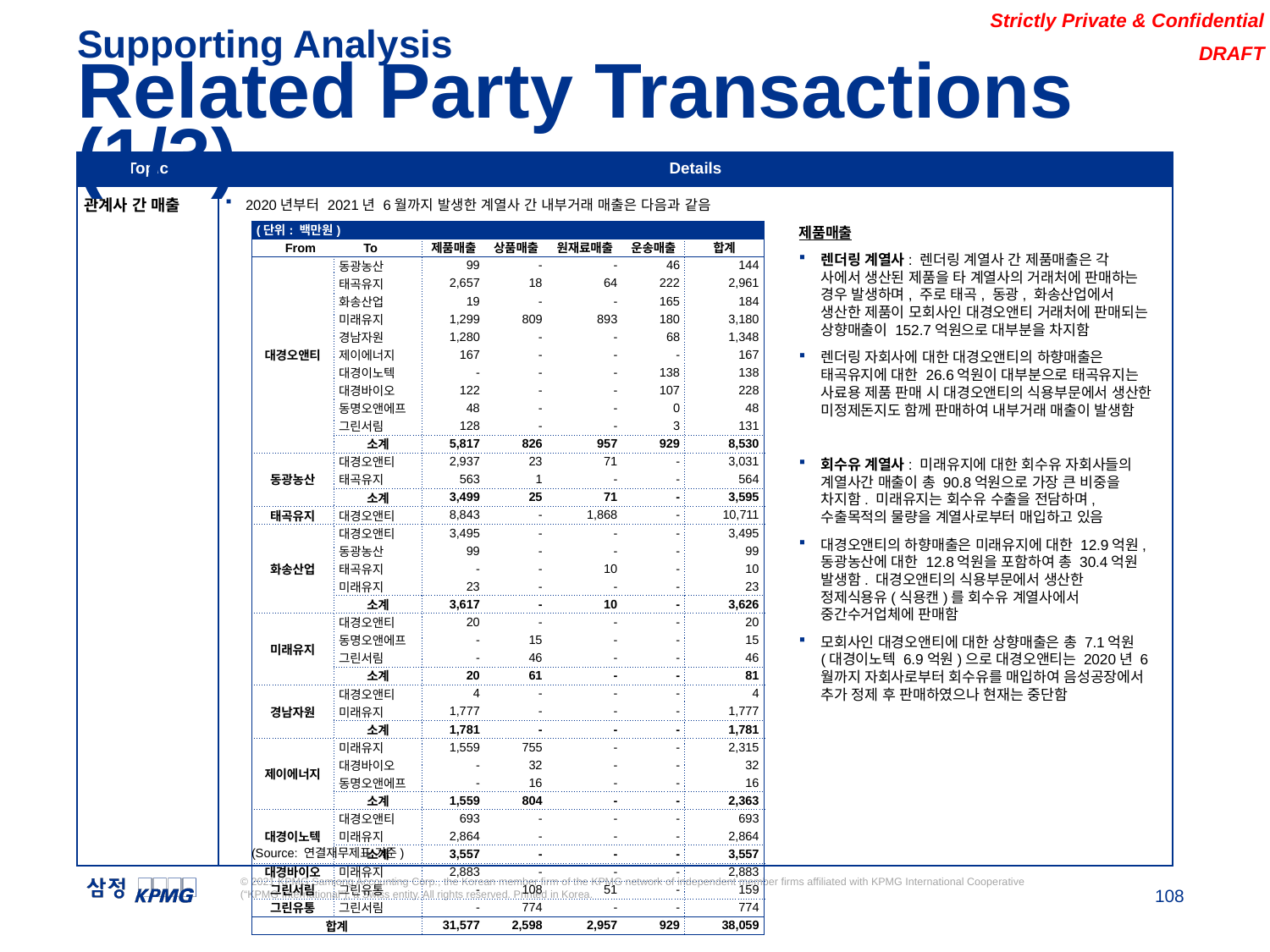

Supporting Analysis
Related Party Transactions (1/3)
| Topic | Details |
| --- | --- |
| 관계사 간 매출 | 2020년부터 2021년 6월까지 발생한 계열사 간 내부거래 매출은 다음과 같음 |
제품매출
렌더링 계열사: 렌더링 계열사 간 제품매출은 각 사에서 생산된 제품을 타 계열사의 거래처에 판매하는 경우 발생하며, 주로 태곡, 동광, 화송산업에서 생산한 제품이 모회사인 대경오앤티 거래처에 판매되는 상향매출이 152.7억원으로 대부분을 차지함
렌더링 자회사에 대한 대경오앤티의 하향매출은 태곡유지에 대한 26.6억원이 대부분으로 태곡유지는 사료용 제품 판매 시 대경오앤티의 식용부문에서 생산한 미정제돈지도 함께 판매하여 내부거래 매출이 발생함

회수유 계열사: 미래유지에 대한 회수유 자회사들의 계열사간 매출이 총 90.8억원으로 가장 큰 비중을 차지함. 미래유지는 회수유 수출을 전담하며, 수출목적의 물량을 계열사로부터 매입하고 있음
대경오앤티의 하향매출은 미래유지에 대한 12.9억원, 동광농산에 대한 12.8억원을 포함하여 총 30.4억원 발생함. 대경오앤티의 식용부문에서 생산한 정제식용유(식용캔)를 회수유 계열사에서 중간수거업체에 판매함
모회사인 대경오앤티에 대한 상향매출은 총 7.1억원(대경이노텍 6.9억원)으로 대경오앤티는 2020년 6월까지 자회사로부터 회수유를 매입하여 음성공장에서 추가 정제 후 판매하였으나 현재는 중단함
| (단위: 백만원) |  |  |  |  |  |  |
| --- | --- | --- | --- | --- | --- | --- |
| From | To | 제품매출 | 상품매출 | 원재료매출 | 운송매출 | 합계 |
| 대경오앤티 | 동광농산 | 99 | - | - | 46 | 144 |
|  | 태곡유지 | 2,657 | 18 | 64 | 222 | 2,961 |
|  | 화송산업 | 19 | - | - | 165 | 184 |
|  | 미래유지 | 1,299 | 809 | 893 | 180 | 3,180 |
|  | 경남자원 | 1,280 | - | - | 68 | 1,348 |
|  | 제이에너지 | 167 | - | - | - | 167 |
|  | 대경이노텍 | - | - | - | 138 | 138 |
|  | 대경바이오 | 122 | - | - | 107 | 228 |
|  | 동명오앤에프 | 48 | - | - | 0 | 48 |
|  | 그린서림 | 128 | - | - | 3 | 131 |
|  | 소계 | 5,817 | 826 | 957 | 929 | 8,530 |
| 동광농산 | 대경오앤티 | 2,937 | 23 | 71 | - | 3,031 |
|  | 태곡유지 | 563 | 1 | - | - | 564 |
|  | 소계 | 3,499 | 25 | 71 | - | 3,595 |
| 태곡유지 | 대경오앤티 | 8,843 | - | 1,868 | - | 10,711 |
| 화송산업 | 대경오앤티 | 3,495 | - | - | - | 3,495 |
|  | 동광농산 | 99 | - | - | - | 99 |
|  | 태곡유지 | - | - | 10 | - | 10 |
|  | 미래유지 | 23 | - | - | - | 23 |
|  | 소계 | 3,617 | - | 10 | - | 3,626 |
| 미래유지 | 대경오앤티 | 20 | - | - | - | 20 |
|  | 동명오앤에프 | - | 15 | - | - | 15 |
|  | 그린서림 | - | 46 | - | - | 46 |
|  | 소계 | 20 | 61 | - | - | 81 |
| 경남자원 | 대경오앤티 | 4 | - | - | - | 4 |
|  | 미래유지 | 1,777 | - | - | - | 1,777 |
|  | 소계 | 1,781 | - | - | - | 1,781 |
| 제이에너지 | 미래유지 | 1,559 | 755 | - | - | 2,315 |
|  | 대경바이오 | - | 32 | - | - | 32 |
|  | 동명오앤에프 | - | 16 | - | - | 16 |
|  | 소계 | 1,559 | 804 | - | - | 2,363 |
| 대경이노텍 | 대경오앤티 | 693 | - | - | - | 693 |
|  | 미래유지 | 2,864 | - | - | - | 2,864 |
|  | 소계 | 3,557 | - | - | - | 3,557 |
| 대경바이오 | 미래유지 | 2,883 | - | - | - | 2,883 |
| 그린서림 | 그린유통 | - | 108 | 51 | - | 159 |
| 그린유통 | 그린서림 | - | 774 | - | - | 774 |
| 합계 |  | 31,577 | 2,598 | 2,957 | 929 | 38,059 |
(Source: 연결재무제표 기준)